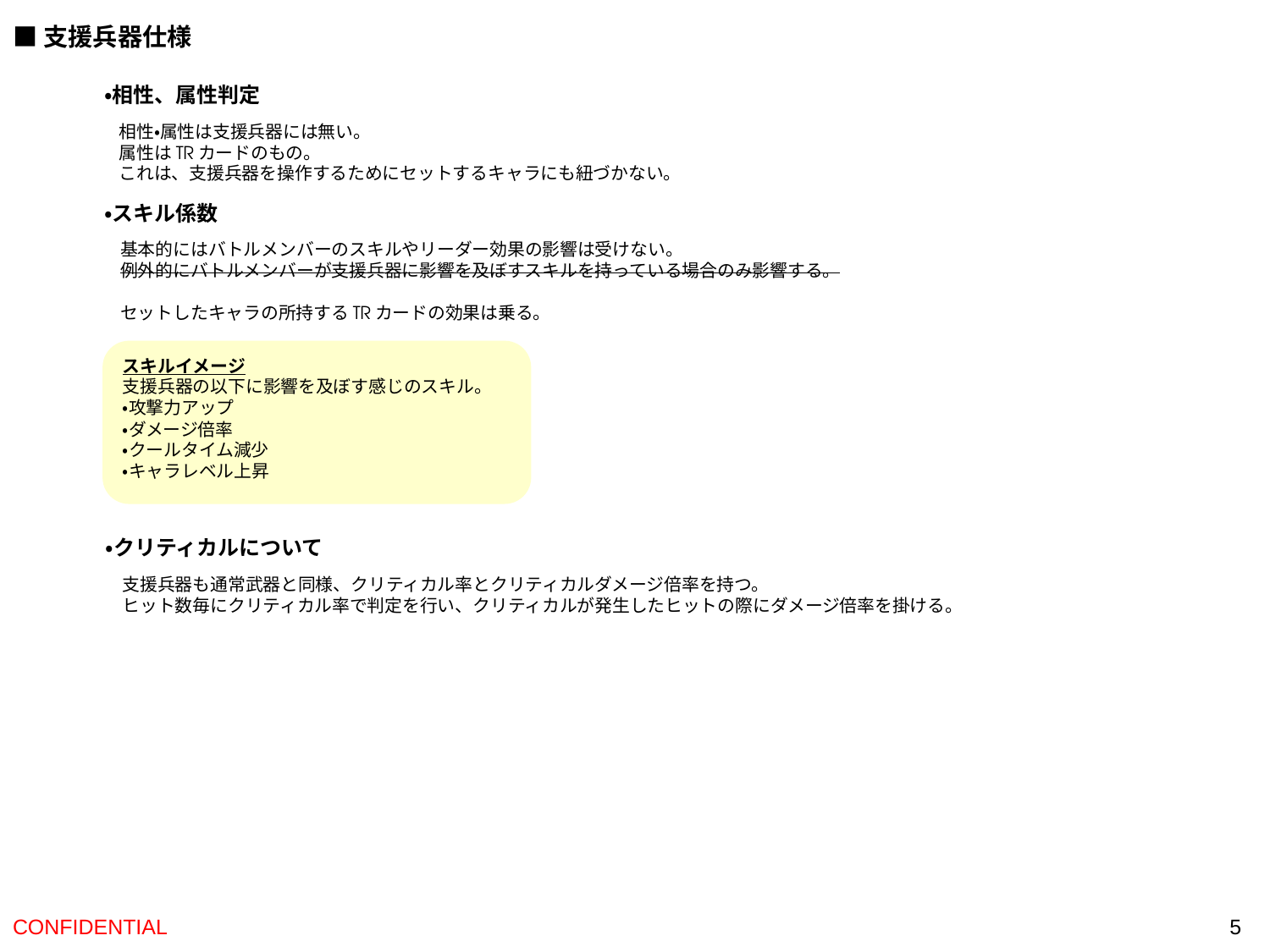

■支援兵器仕様
・相性、属性判定
相性・属性は支援兵器には無い。
属性はTRカードのもの。
これは、支援兵器を操作するためにセットするキャラにも紐づかない。
・スキル係数
基本的にはバトルメンバーのスキルやリーダー効果の影響は受けない。
例外的にバトルメンバーが支援兵器に影響を及ぼすスキルを持っている場合のみ影響する。

セットしたキャラの所持するTRカードの効果は乗る。
スキルイメージ
支援兵器の以下に影響を及ぼす感じのスキル。
・攻撃力アップ
・ダメージ倍率
・クールタイム減少
・キャラレベル上昇
・クリティカルについて
支援兵器も通常武器と同様、クリティカル率とクリティカルダメージ倍率を持つ。
ヒット数毎にクリティカル率で判定を行い、クリティカルが発生したヒットの際にダメージ倍率を掛ける。
5
CONFIDENTIAL